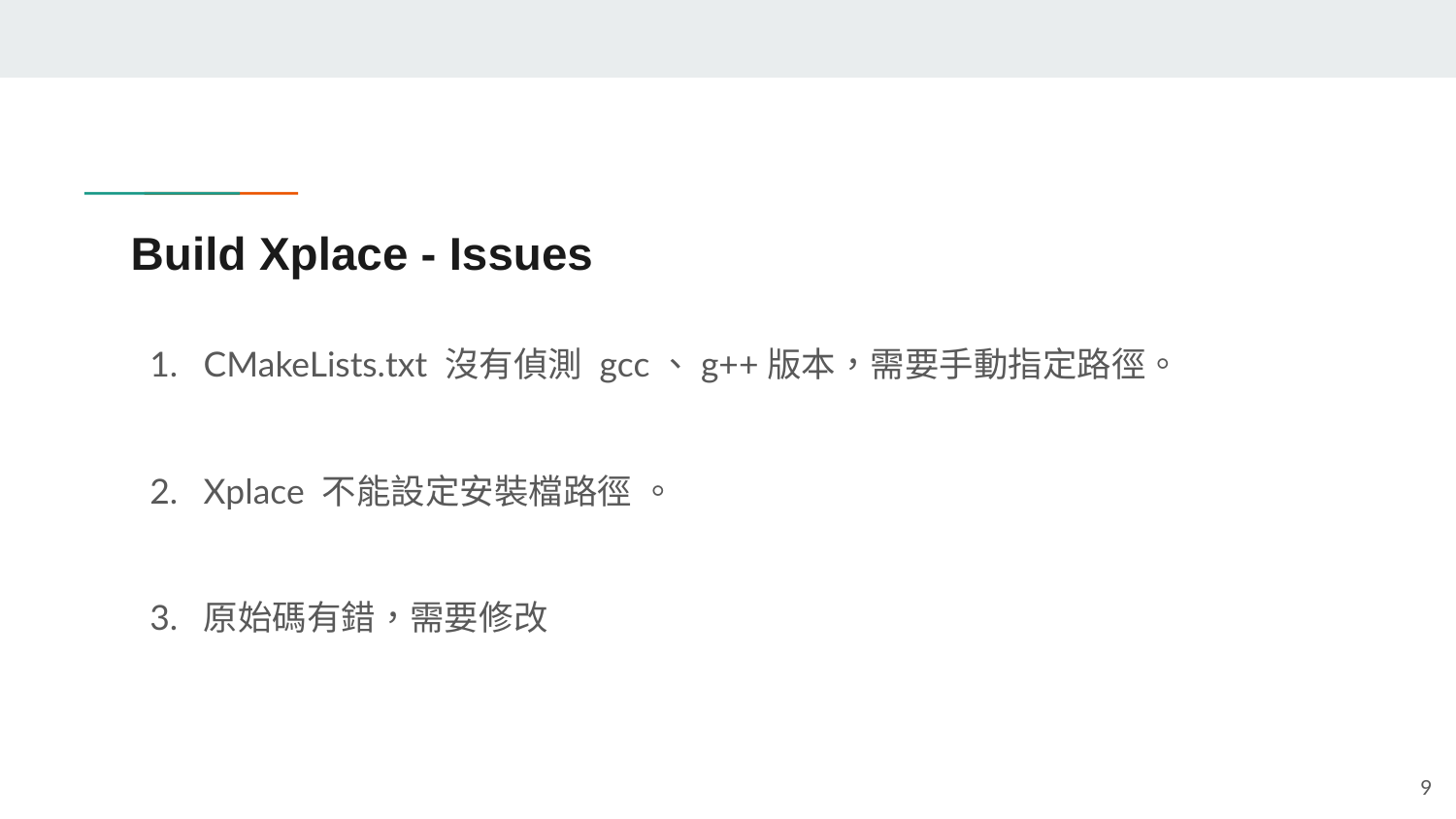

# Build Xplace - Issues
CMakeLists.txt 沒有偵測 gcc、g++版本，需要手動指定路徑。

Xplace 不能設定安裝檔路徑 。

原始碼有錯，需要修改

9